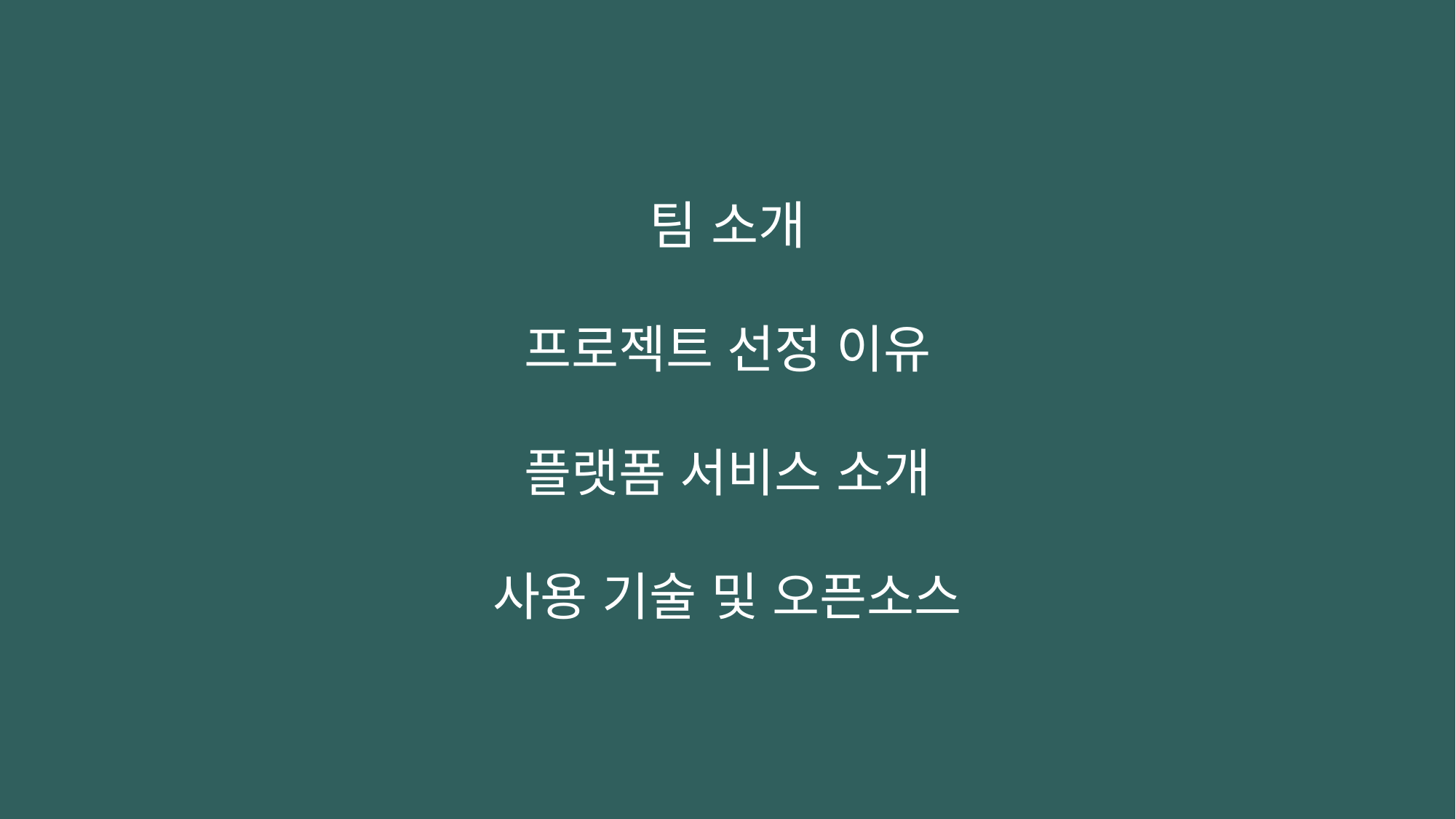

팀 소개

프로젝트 선정 이유

플랫폼 서비스 소개

사용 기술 및 오픈소스